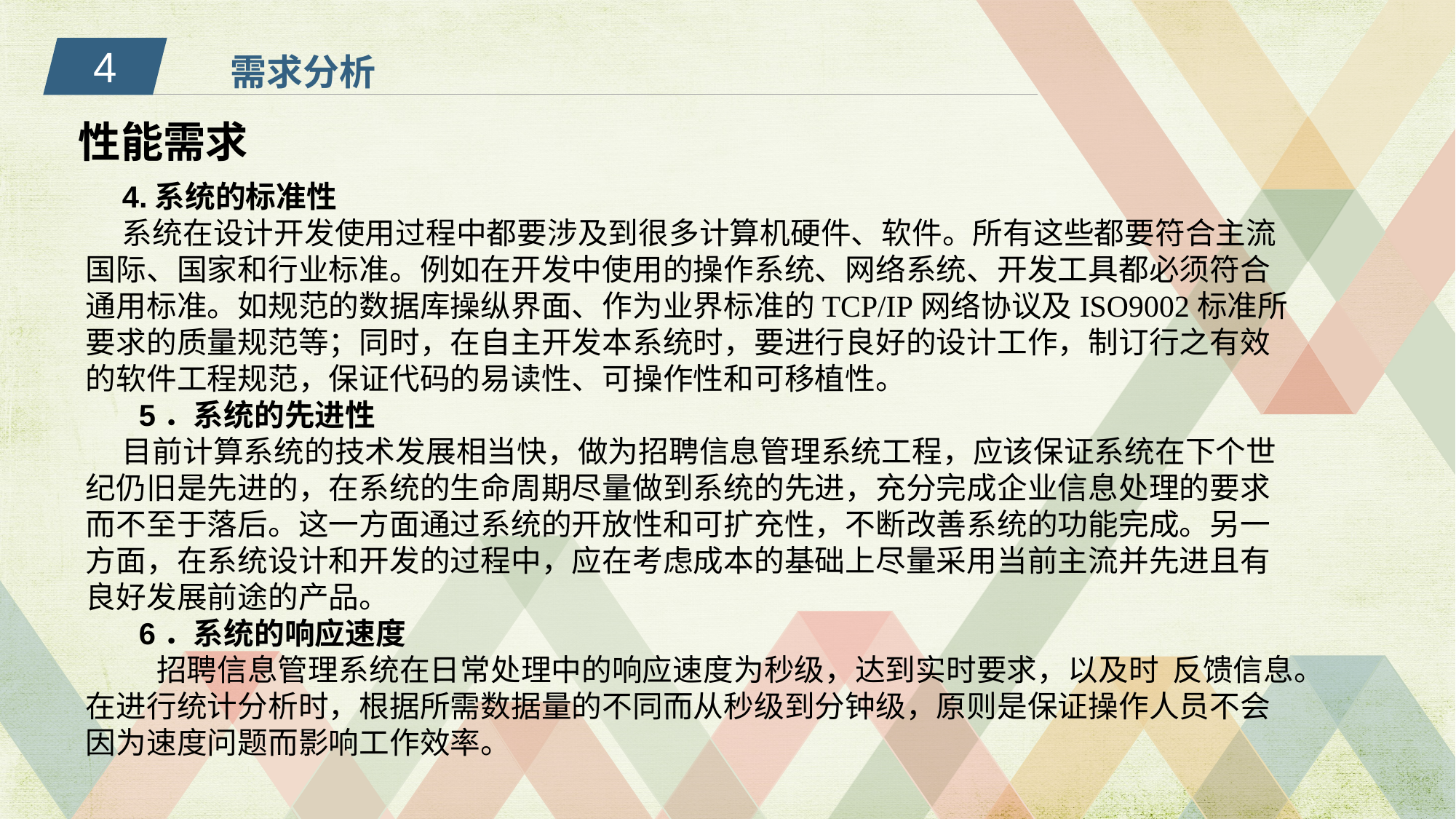

4

需求分析
性能需求

4.系统的标准性
系统在设计开发使用过程中都要涉及到很多计算机硬件、软件。所有这些都要符合主流国际、国家和行业标准。例如在开发中使用的操作系统、网络系统、开发工具都必须符合通用标准。如规范的数据库操纵界面、作为业界标准的TCP/IP网络协议及ISO9002标准所要求的质量规范等；同时，在自主开发本系统时，要进行良好的设计工作，制订行之有效的软件工程规范，保证代码的易读性、可操作性和可移植性。
  5．系统的先进性
目前计算系统的技术发展相当快，做为招聘信息管理系统工程，应该保证系统在下个世纪仍旧是先进的，在系统的生命周期尽量做到系统的先进，充分完成企业信息处理的要求而不至于落后。这一方面通过系统的开放性和可扩充性，不断改善系统的功能完成。另一方面，在系统设计和开发的过程中，应在考虑成本的基础上尽量采用当前主流并先进且有良好发展前途的产品。
  6．系统的响应速度
    招聘信息管理系统在日常处理中的响应速度为秒级，达到实时要求，以及时  反馈信息。在进行统计分析时，根据所需数据量的不同而从秒级到分钟级，原则是保证操作人员不会因为速度问题而影响工作效率。